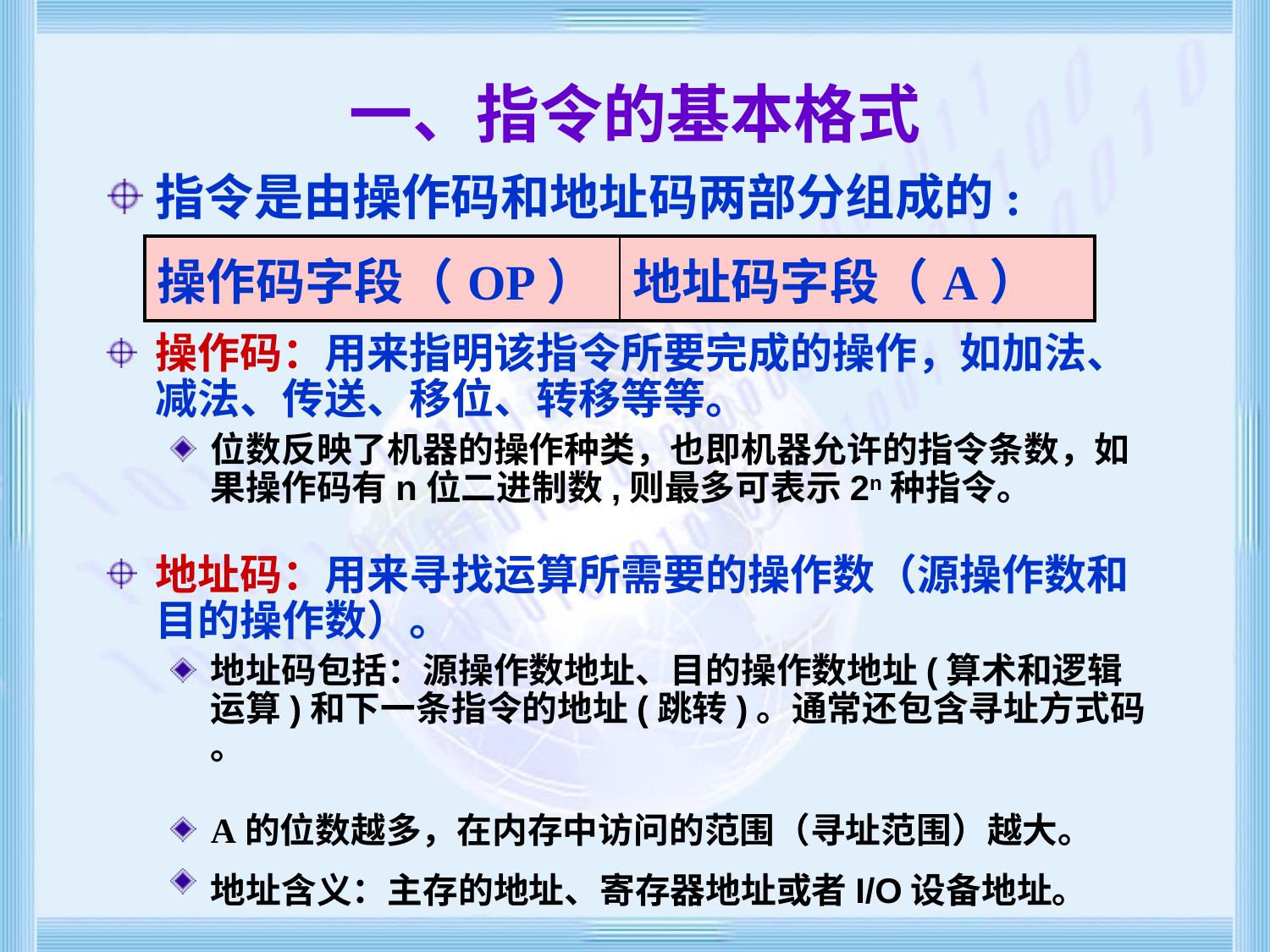

# 一、指令的基本格式
指令是由操作码和地址码两部分组成的:
| 操作码字段（OP） | 地址码字段（A） |
| --- | --- |
操作码：用来指明该指令所要完成的操作，如加法、减法、传送、移位、转移等等。
位数反映了机器的操作种类，也即机器允许的指令条数，如果操作码有n位二进制数,则最多可表示2n种指令。

地址码：用来寻找运算所需要的操作数（源操作数和目的操作数）。
地址码包括：源操作数地址、目的操作数地址(算术和逻辑运算)和下一条指令的地址(跳转)。通常还包含寻址方式码 。

A的位数越多，在内存中访问的范围（寻址范围）越大。
地址含义：主存的地址、寄存器地址或者I/O设备地址。

9